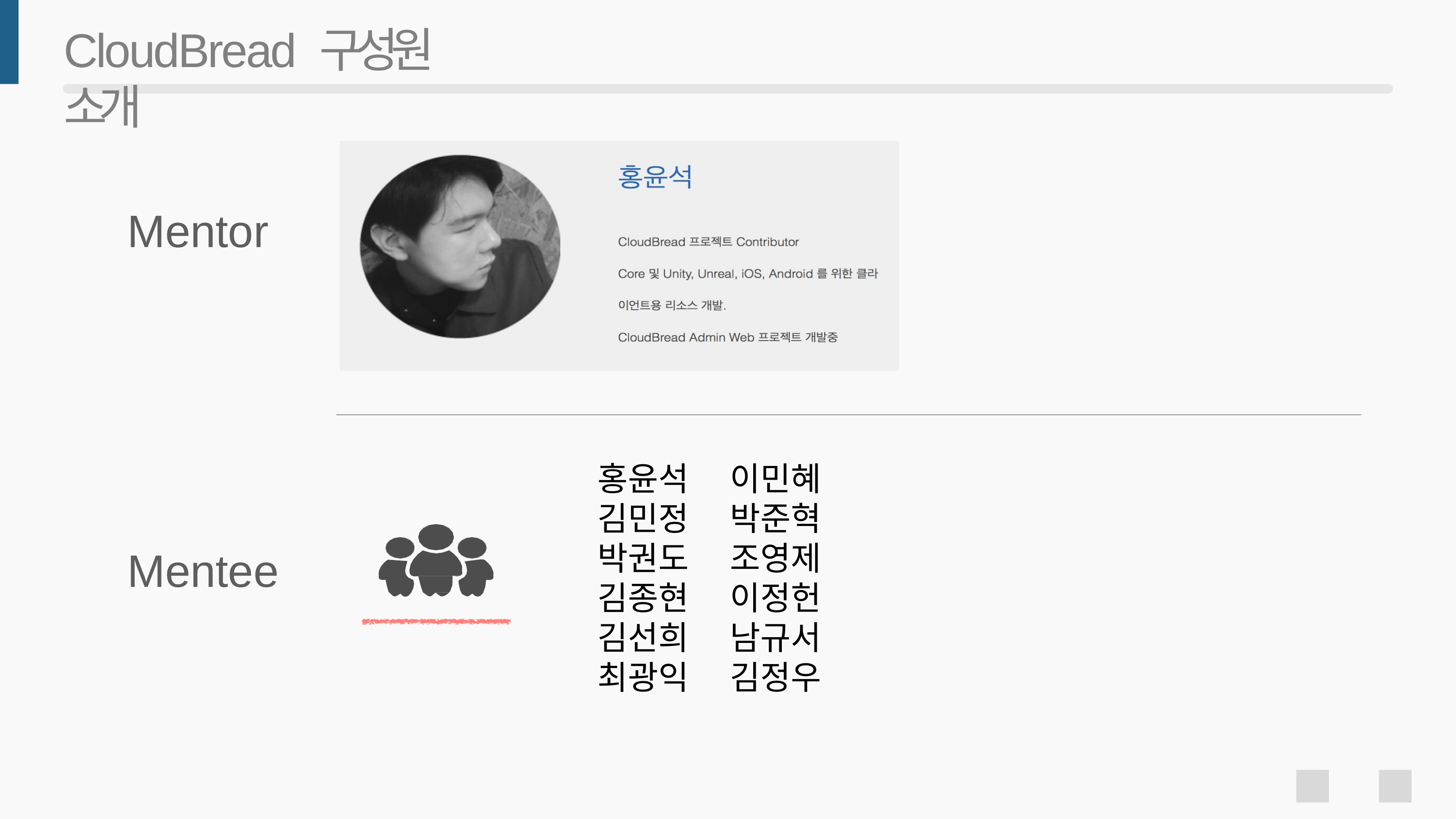

# CloudBread 구성원 소개

Mentor

홍윤석	이민혜
김민정	박준혁
박권도	조영제
김종현	이정헌
김선희	남규서
최광익	김정우

Mentee